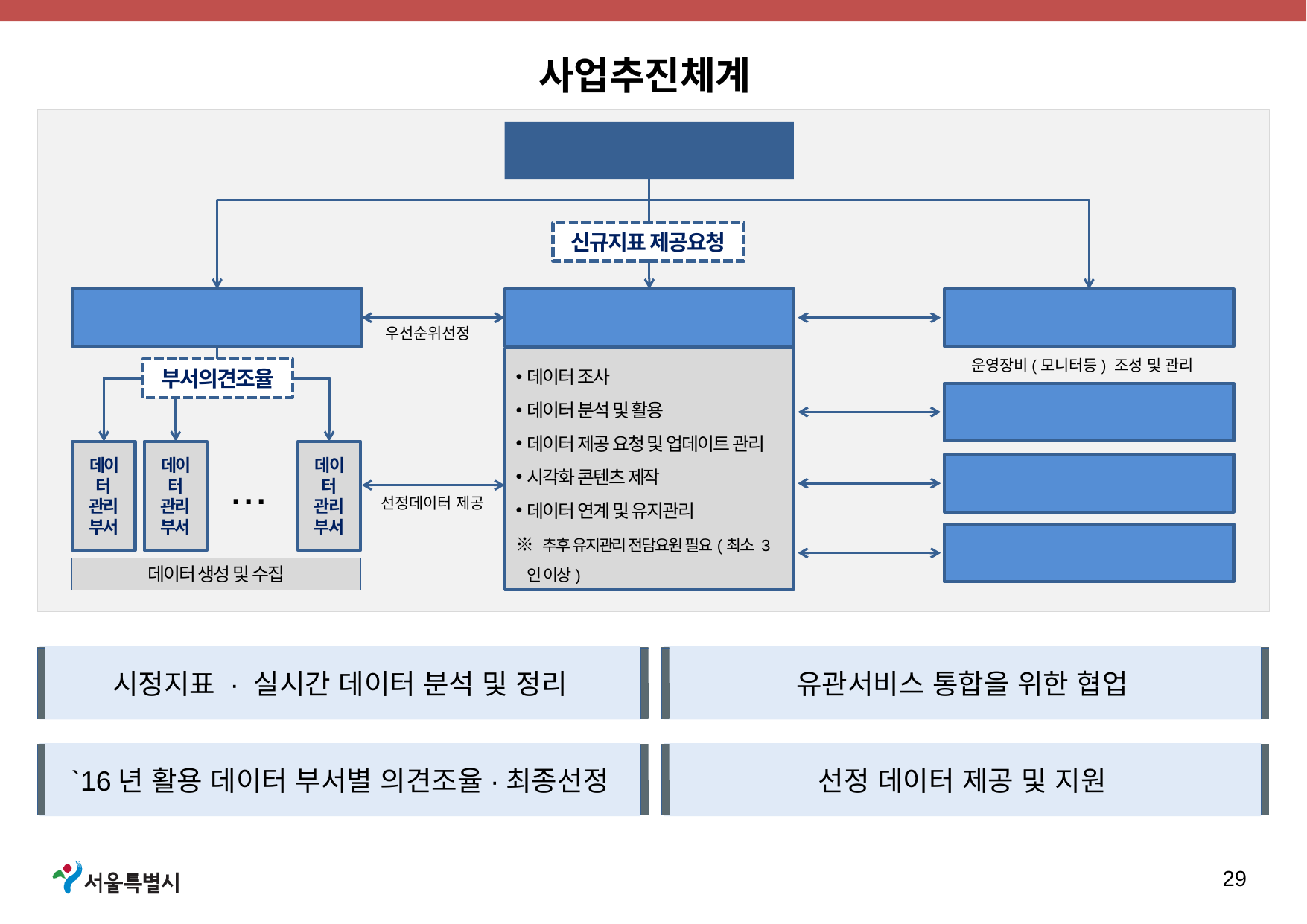

사업추진체계

시장실
신규지표 제공요청
기획담당관
통계데이터담당관
총무과
우선순위선정
데이터 조사
데이터 분석 및 활용
데이터 제공 요청 및 업데이트 관리
시각화 콘텐츠 제작
데이터 연계 및 유지관리
※ 추후 유지관리 전담요원 필요(최소 3인 이상)
운영장비(모니터등) 조성 및 관리
부서의견조율
정보기획담당관
데이터
관리
부서
데이터
관리
부서
데이터
관리
부서
...
공간정보담당관
선정데이터 제공
안전통합상황실, TOPIS,
종합방재센터, 아리수통합정보센터
데이터 생성 및 수집
시정지표 · 실시간 데이터 분석 및 정리

유관서비스 통합을 위한 협업

`16년 활용 데이터 부서별 의견조율·최종선정

선정 데이터 제공 및 지원